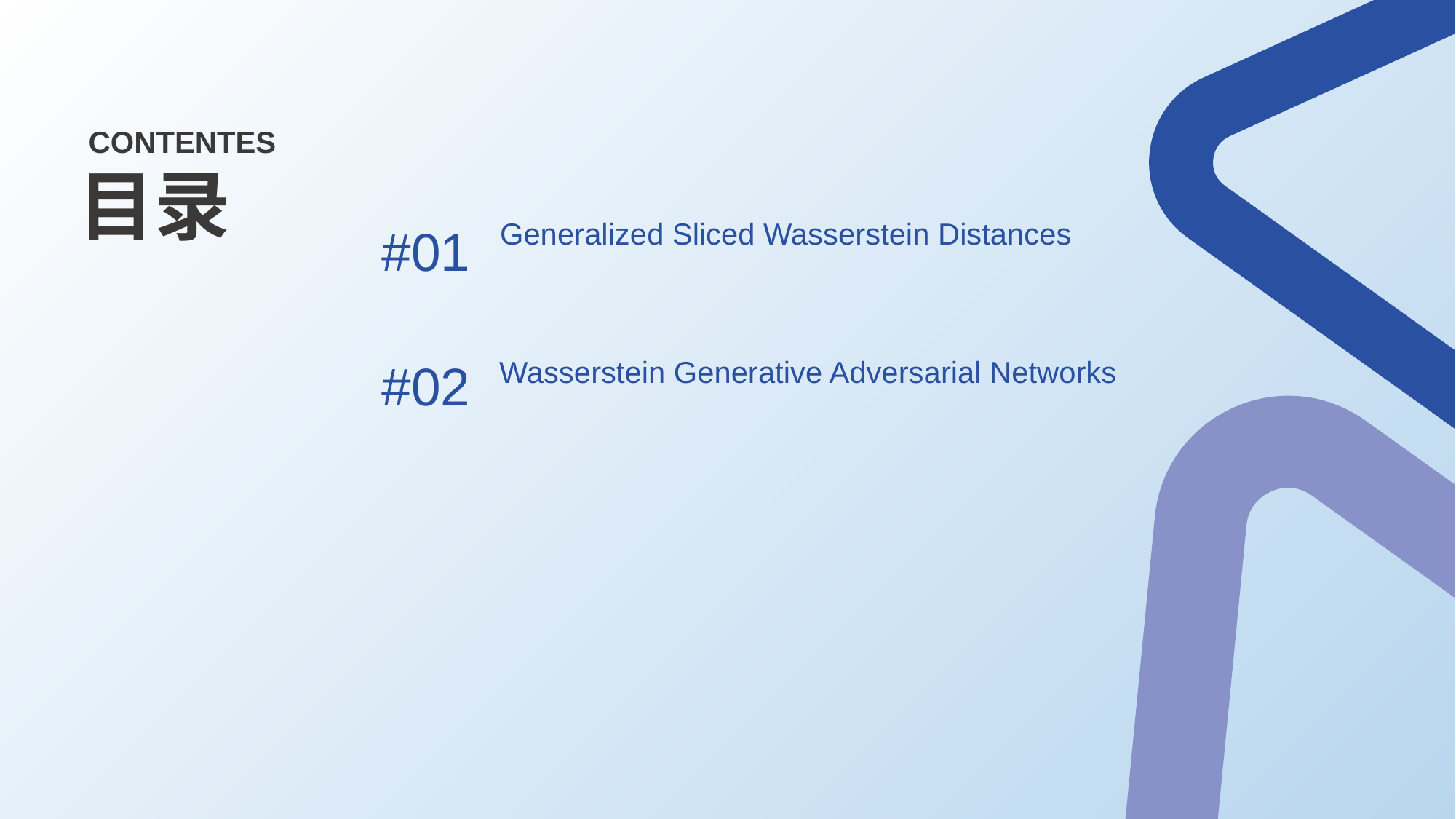

CONTENTES
目录
Generalized Sliced Wasserstein Distances
#01
#02
Wasserstein Generative Adversarial Networks